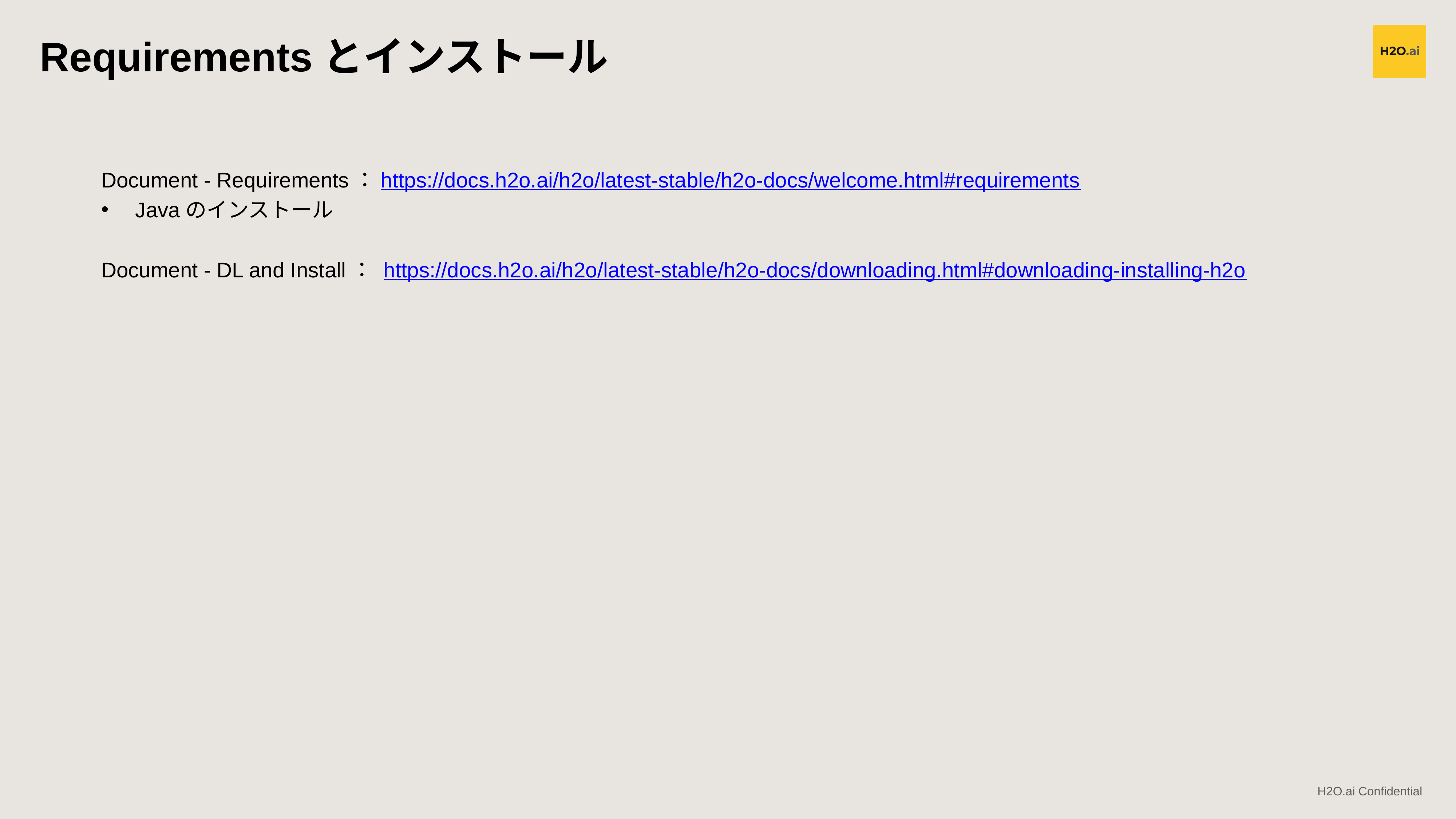

Requirementsとインストール
Document - Requirements：https://docs.h2o.ai/h2o/latest-stable/h2o-docs/welcome.html#requirements
Javaのインストール

Document - DL and Install： https://docs.h2o.ai/h2o/latest-stable/h2o-docs/downloading.html#downloading-installing-h2o